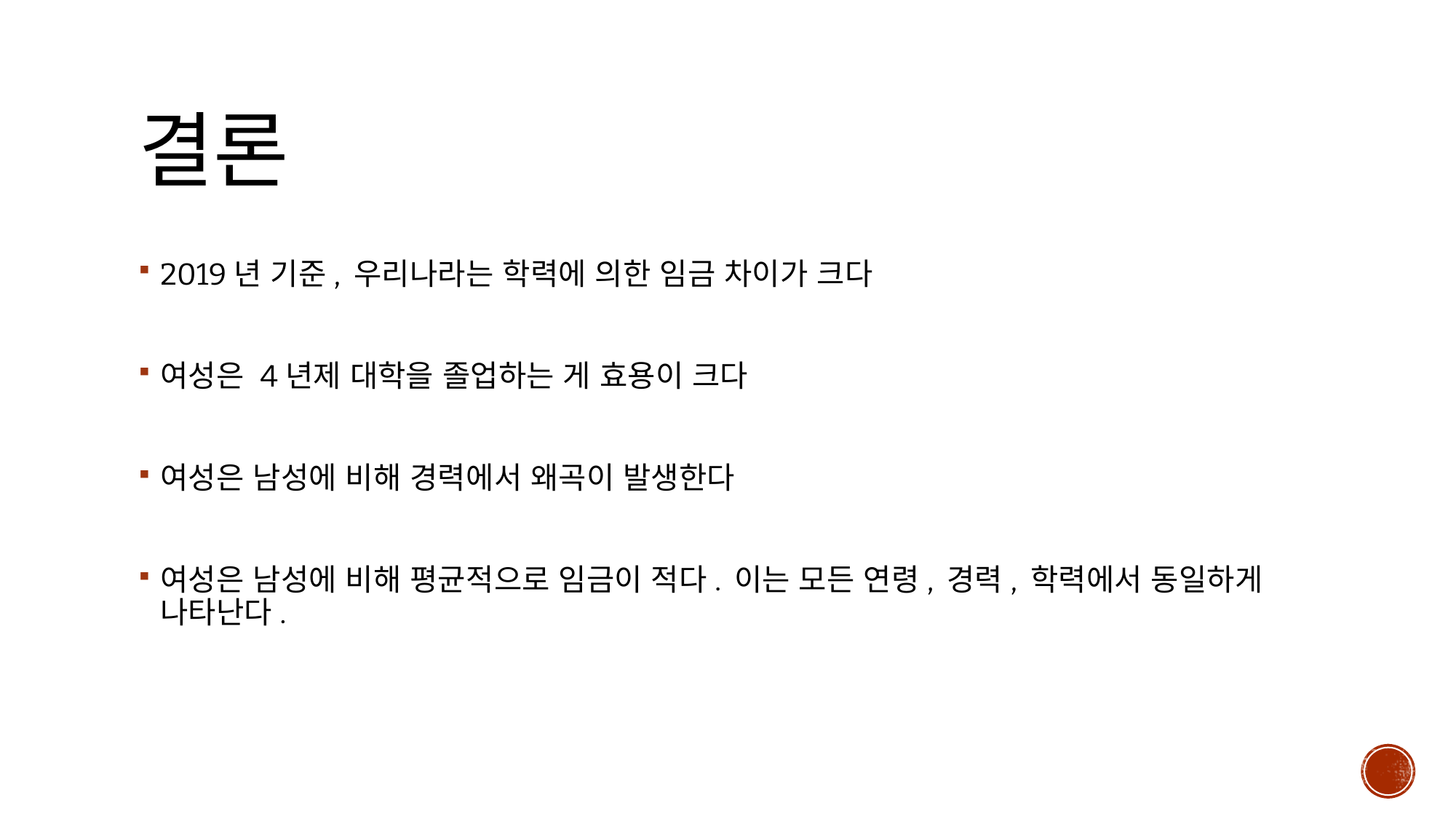

# 결론
2019년 기준, 우리나라는 학력에 의한 임금 차이가 크다

여성은 4년제 대학을 졸업하는 게 효용이 크다

여성은 남성에 비해 경력에서 왜곡이 발생한다

여성은 남성에 비해 평균적으로 임금이 적다. 이는 모든 연령, 경력, 학력에서 동일하게 나타난다.